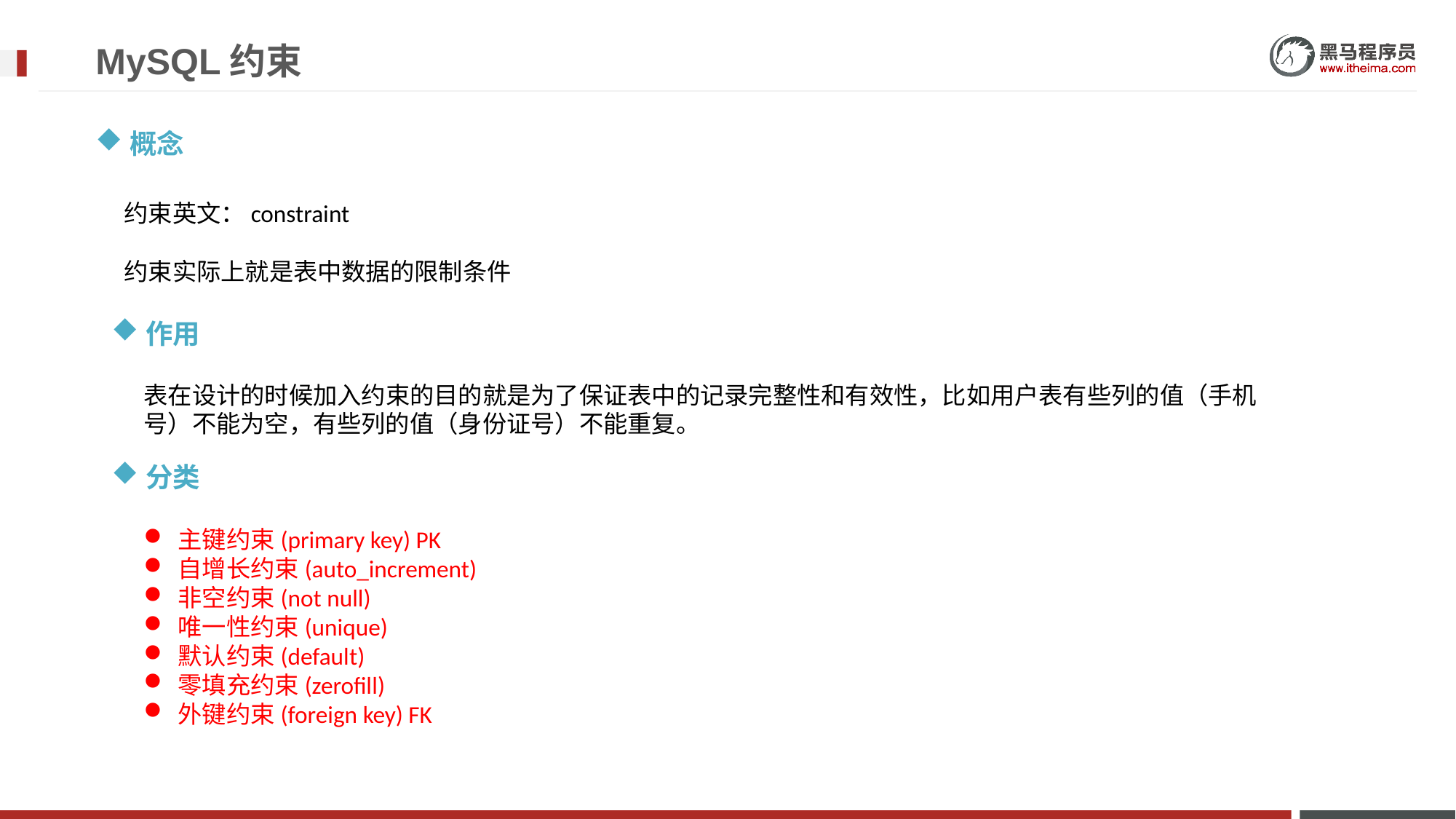

# MySQL约束
概念
约束英文：constraint

约束实际上就是表中数据的限制条件
作用
表在设计的时候加入约束的目的就是为了保证表中的记录完整性和有效性，比如用户表有些列的值（手机号）不能为空，有些列的值（身份证号）不能重复。
分类
主键约束(primary key) PK
自增长约束(auto_increment)
非空约束(not null)
唯一性约束(unique)
默认约束(default)
零填充约束(zerofill)
外键约束(foreign key) FK